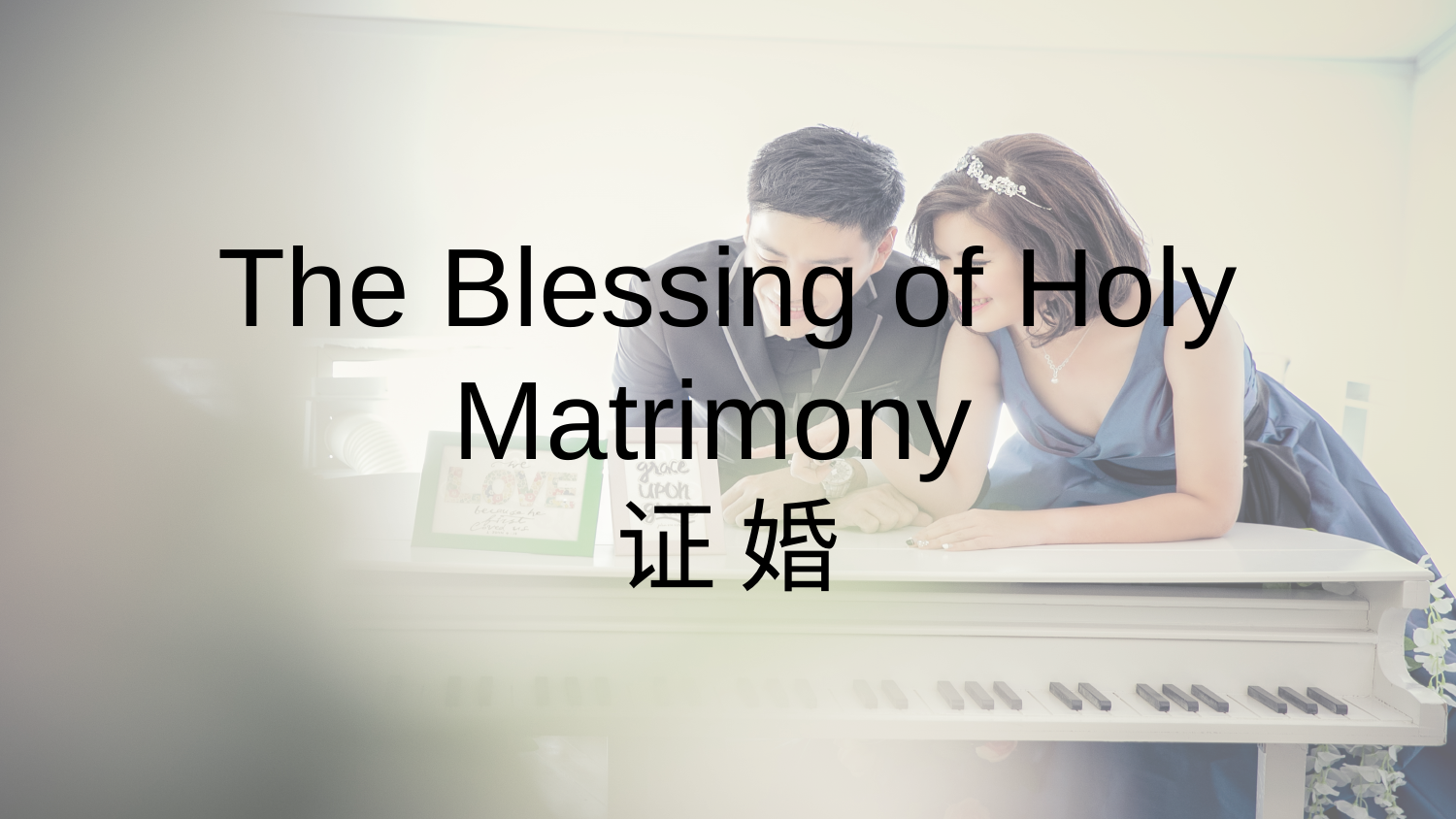

# The Blessing of Holy Matrimony 证 婚